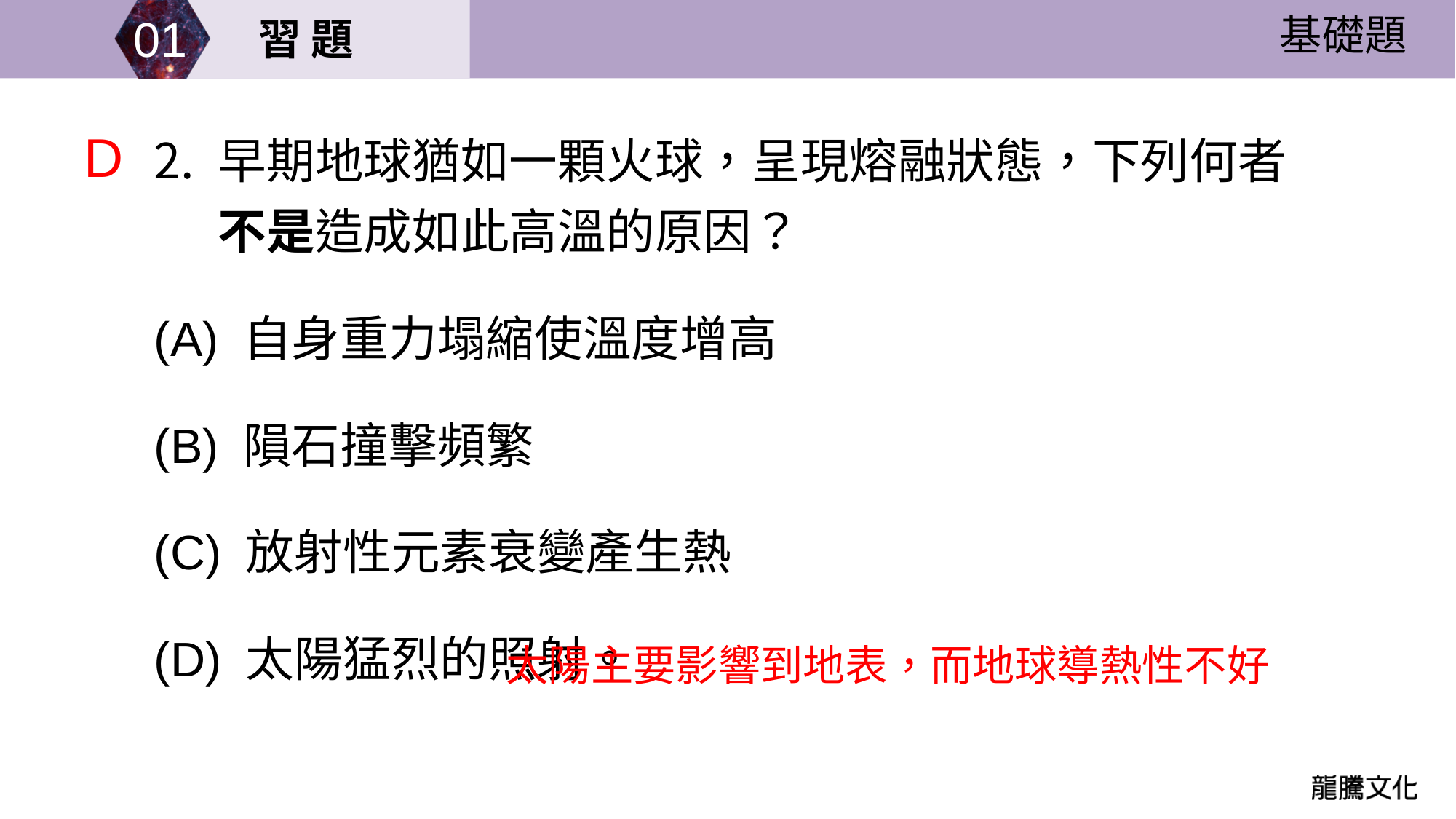

基礎題
D
早期地球猶如一顆火球，呈現熔融狀態，下列何者不是造成如此高溫的原因？
(A) 自身重力塌縮使溫度增高
(B) 隕石撞擊頻繁
(C) 放射性元素衰變產生熱
(D) 太陽猛烈的照射。
太陽主要影響到地表，而地球導熱性不好